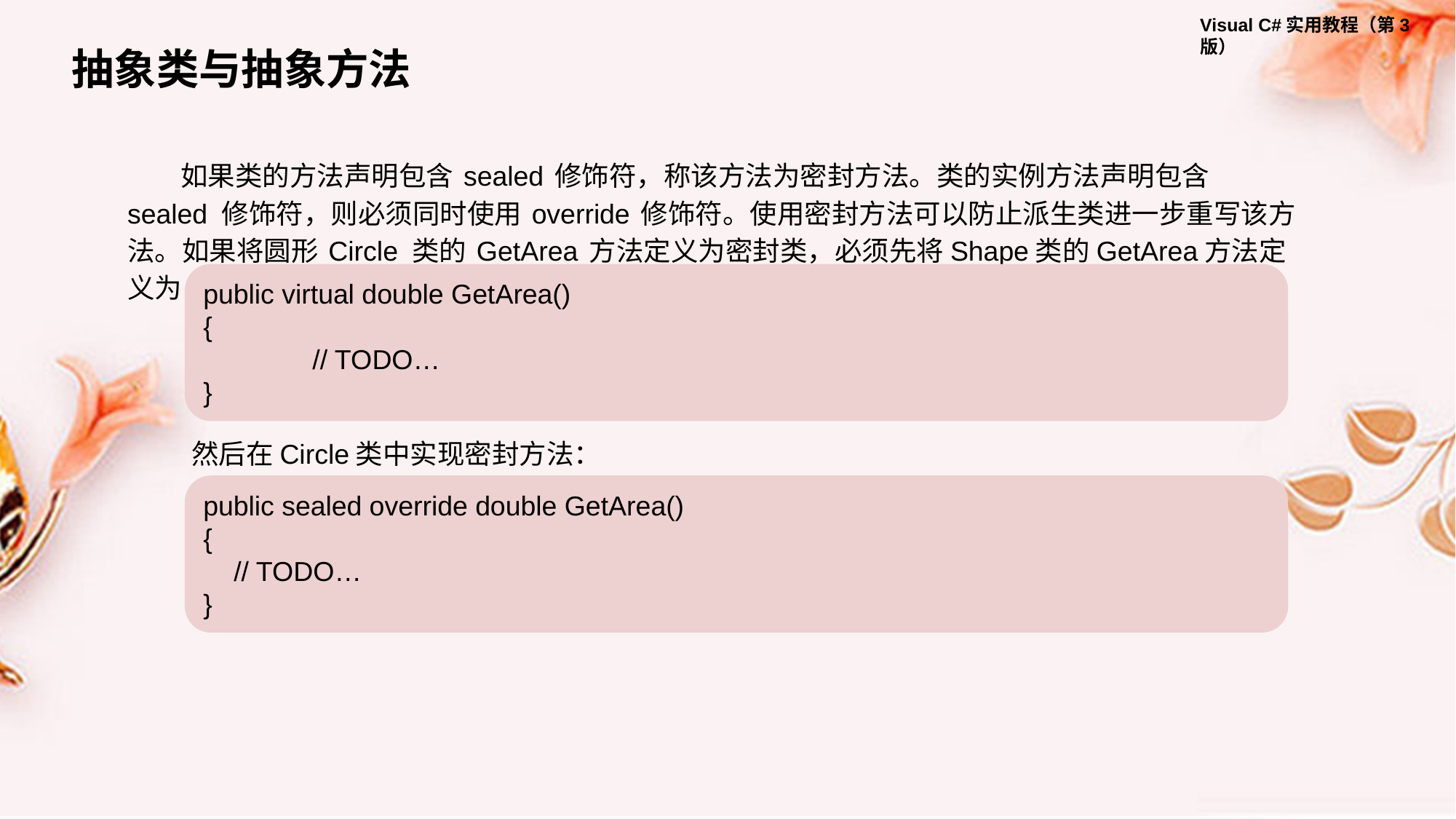

抽象类与抽象方法
如果类的方法声明包含 sealed 修饰符，称该方法为密封方法。类的实例方法声明包含 sealed 修饰符，则必须同时使用 override 修饰符。使用密封方法可以防止派生类进一步重写该方法。如果将圆形 Circle 类的 GetArea 方法定义为密封类，必须先将Shape类的GetArea方法定义为：
public virtual double GetArea()
{
	// TODO…
}
然后在Circle类中实现密封方法：
public sealed override double GetArea()
{
    // TODO…
}